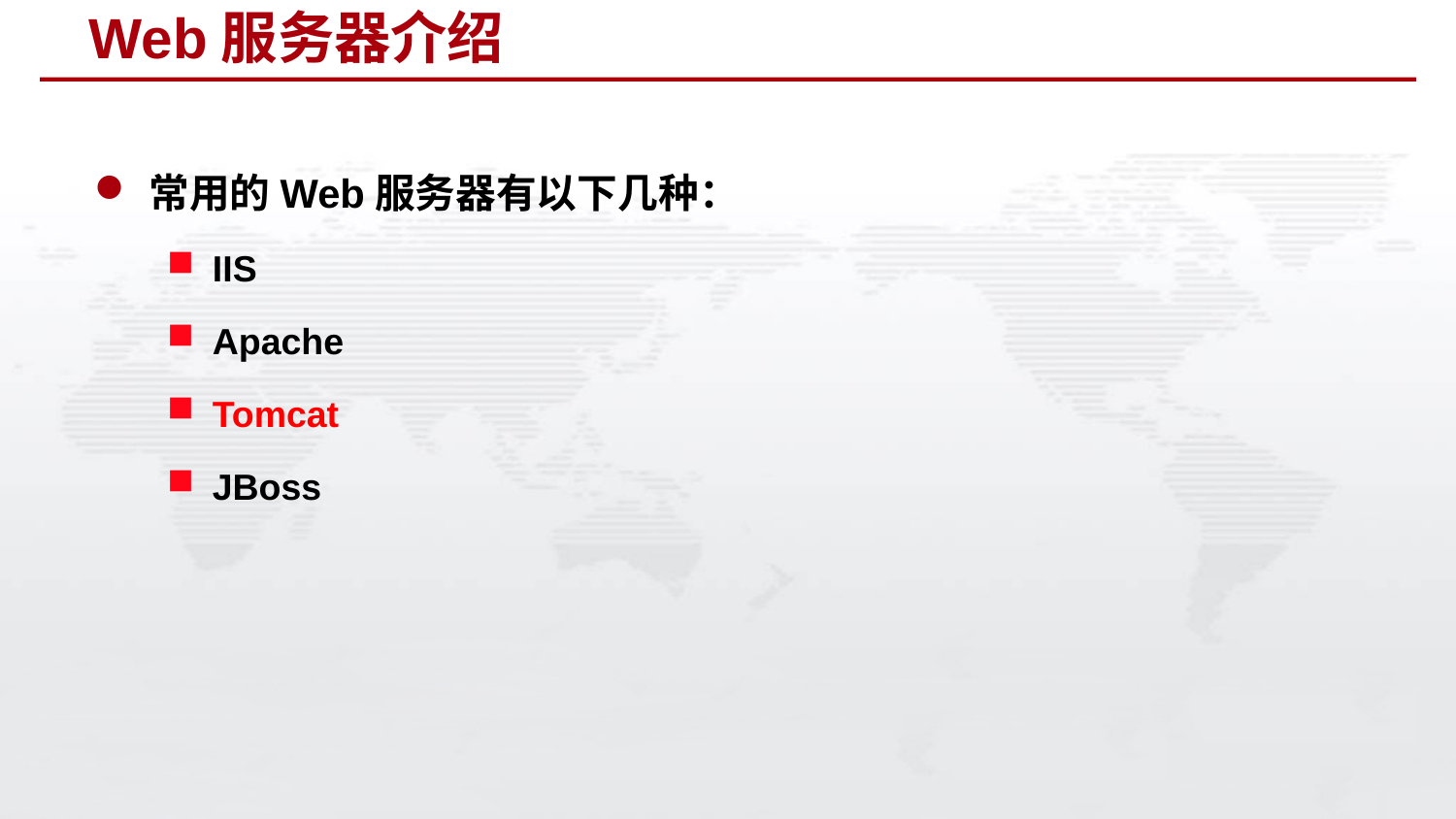

# Web服务器介绍
常用的Web服务器有以下几种：
IIS
Apache
Tomcat
JBoss